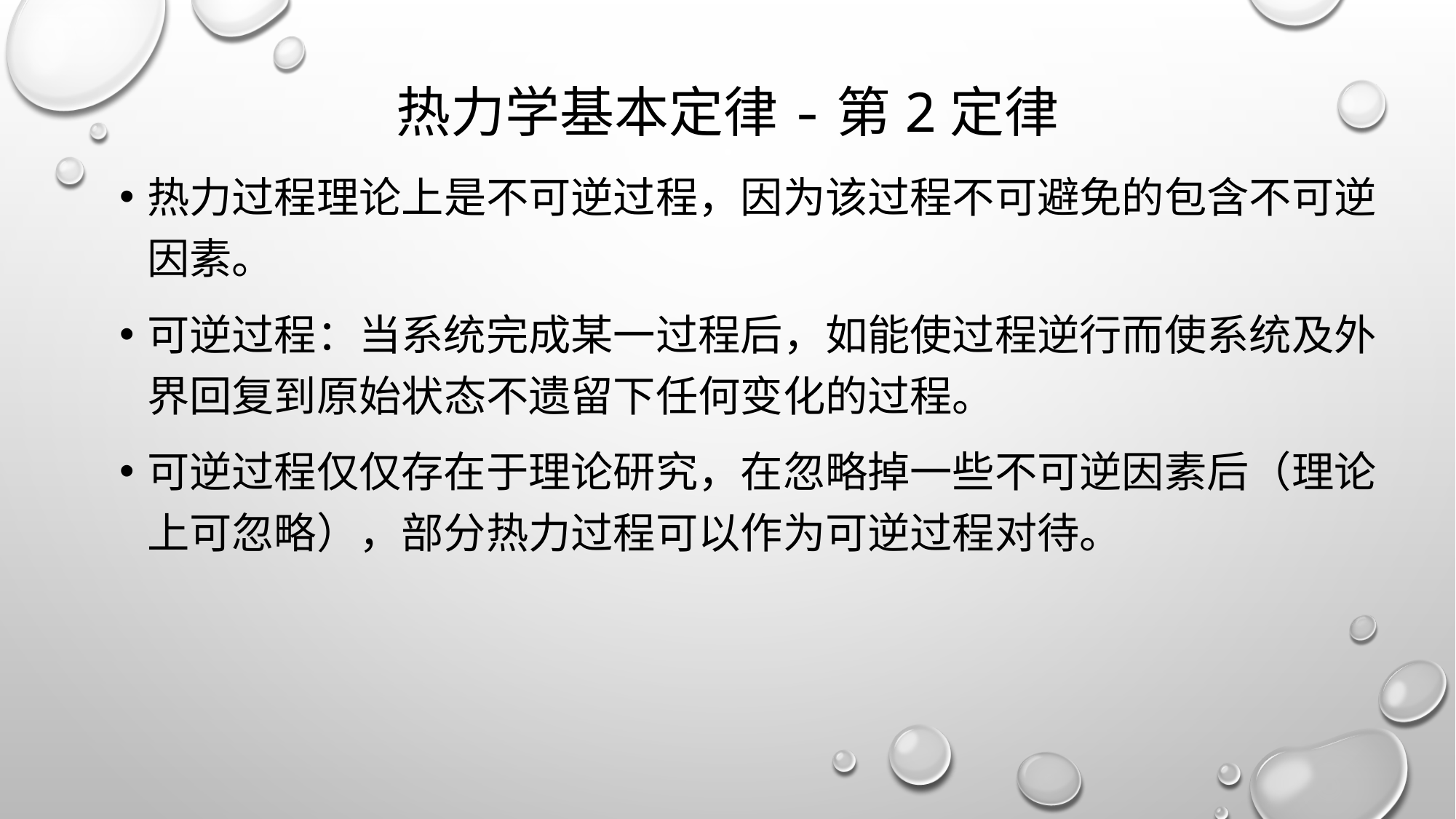

# 热力学基本定律-第2定律
热力过程理论上是不可逆过程，因为该过程不可避免的包含不可逆因素。
可逆过程：当系统完成某一过程后，如能使过程逆行而使系统及外界回复到原始状态不遗留下任何变化的过程。
可逆过程仅仅存在于理论研究，在忽略掉一些不可逆因素后（理论上可忽略），部分热力过程可以作为可逆过程对待。